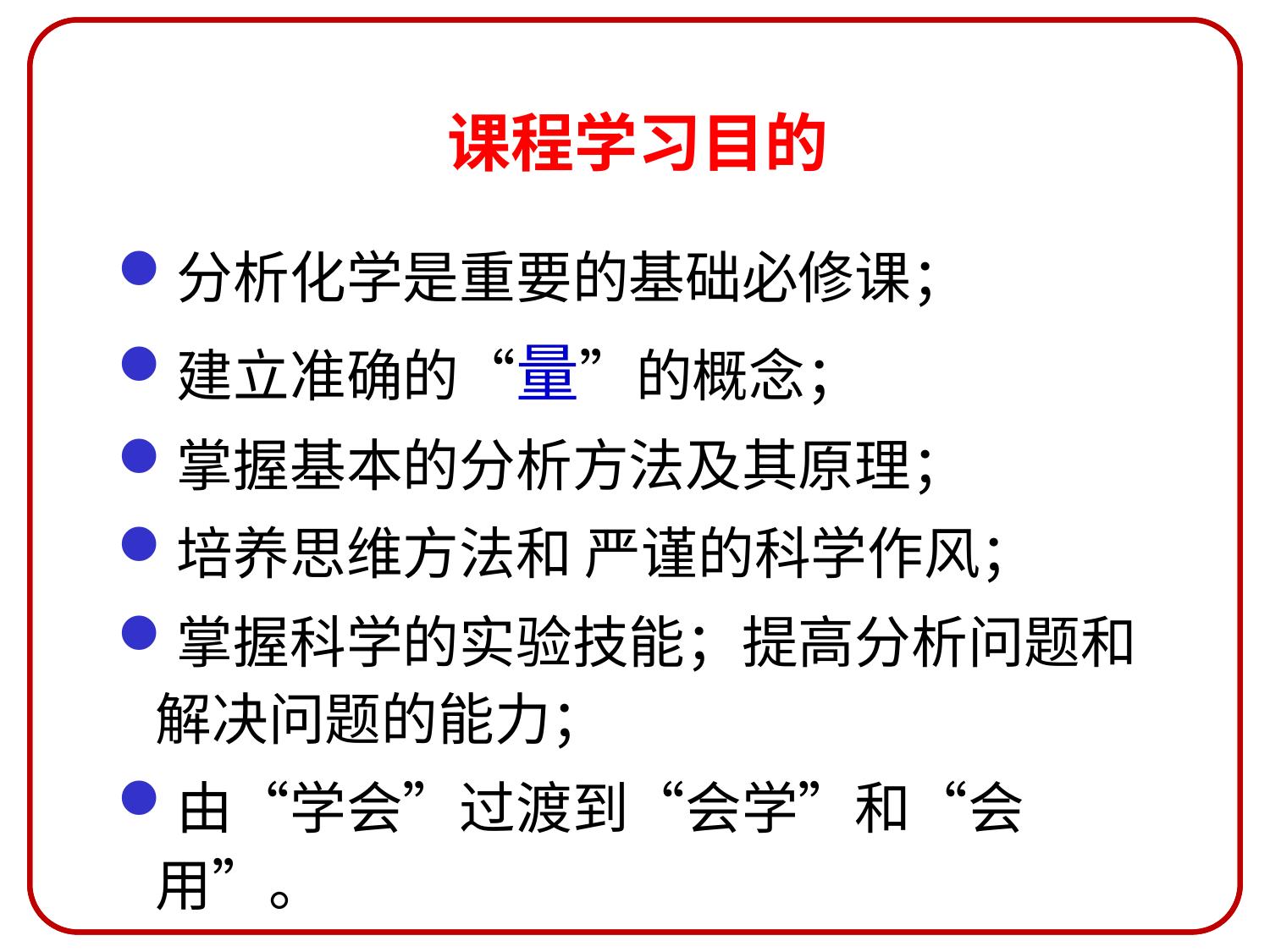

# 课程学习目的
分析化学是重要的基础必修课；
建立准确的“量”的概念；
掌握基本的分析方法及其原理；
培养思维方法和 严谨的科学作风；
掌握科学的实验技能；提高分析问题和解决问题的能力；
由“学会”过渡到“会学”和“会用”。